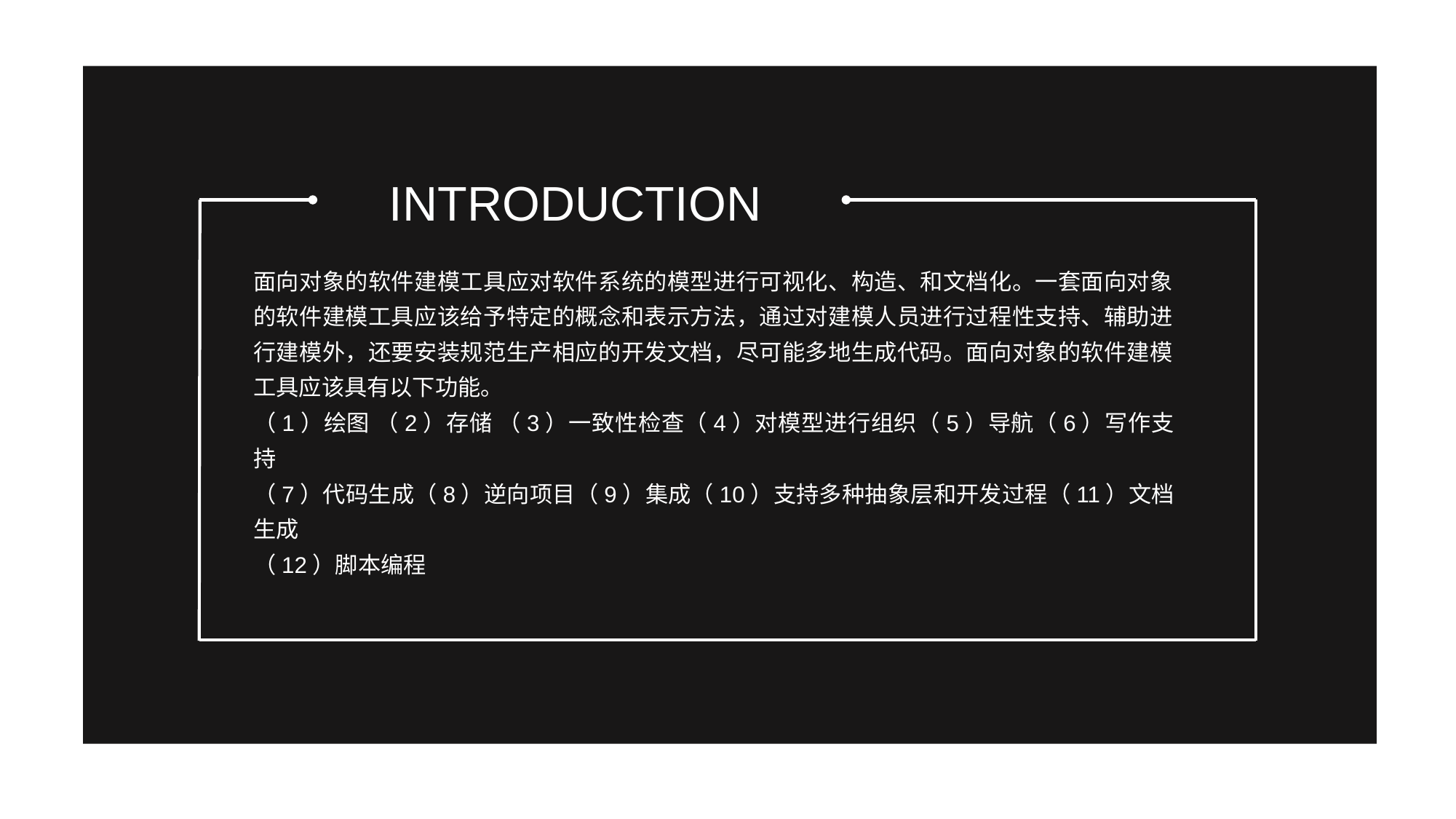

INTRODUCTION
面向对象的软件建模工具应对软件系统的模型进行可视化、构造、和文档化。一套面向对象的软件建模工具应该给予特定的概念和表示方法，通过对建模人员进行过程性支持、辅助进行建模外，还要安装规范生产相应的开发文档，尽可能多地生成代码。面向对象的软件建模工具应该具有以下功能。
（1）绘图 （2）存储 （3）一致性检查（4）对模型进行组织（5）导航（6）写作支持
（7）代码生成（8）逆向项目（9）集成（10）支持多种抽象层和开发过程（11）文档生成
（12）脚本编程